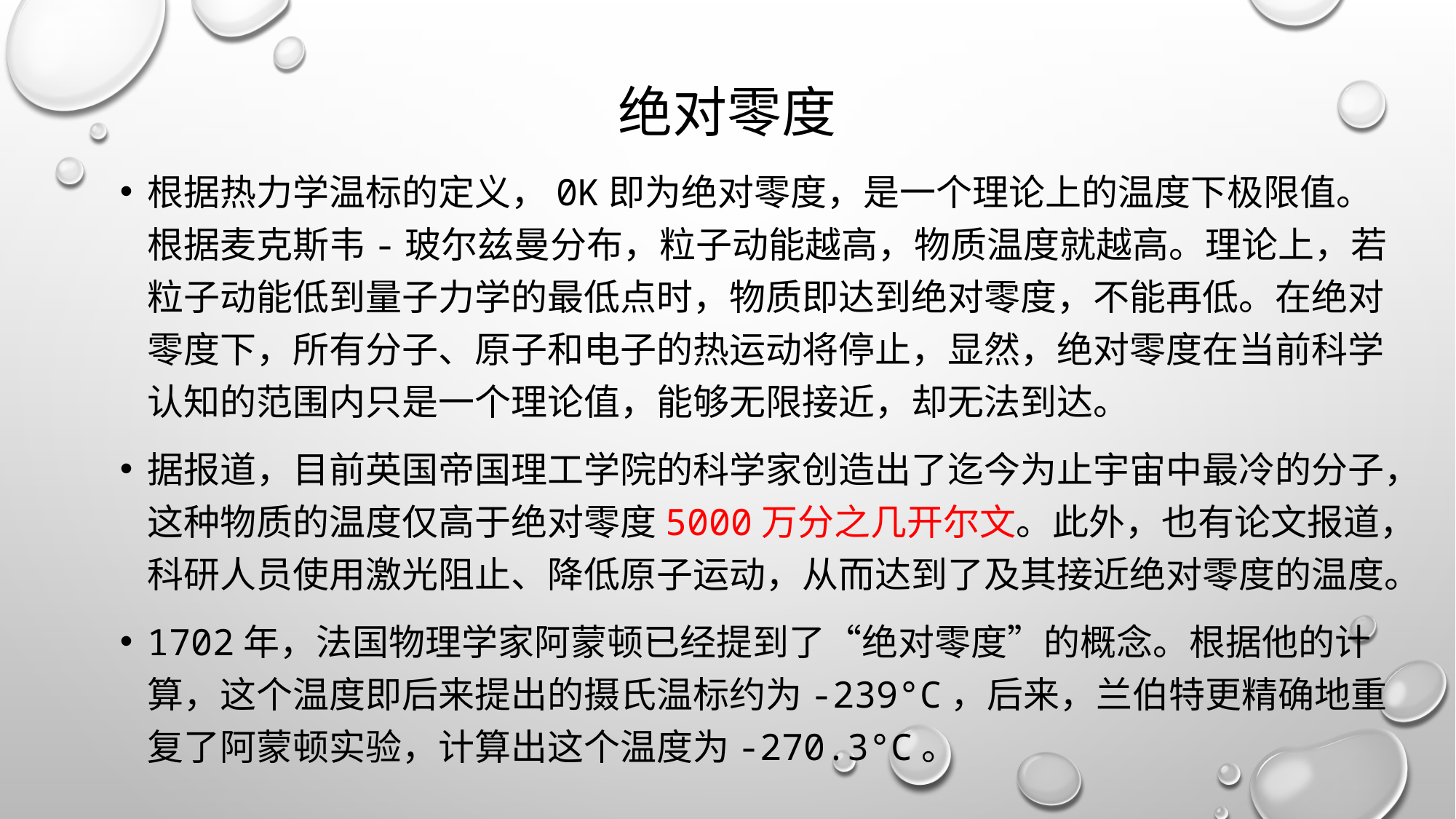

# 绝对零度
根据热力学温标的定义，0K即为绝对零度，是一个理论上的温度下极限值。根据麦克斯韦-玻尔兹曼分布，粒子动能越高，物质温度就越高。理论上，若粒子动能低到量子力学的最低点时，物质即达到绝对零度，不能再低。在绝对零度下，所有分子、原子和电子的热运动将停止，显然，绝对零度在当前科学认知的范围内只是一个理论值，能够无限接近，却无法到达。
据报道，目前英国帝国理工学院的科学家创造出了迄今为止宇宙中最冷的分子，这种物质的温度仅高于绝对零度5000万分之几开尔文。此外，也有论文报道，科研人员使用激光阻止、降低原子运动，从而达到了及其接近绝对零度的温度。
1702年，法国物理学家阿蒙顿已经提到了“绝对零度”的概念。根据他的计算，这个温度即后来提出的摄氏温标约为-239°C，后来，兰伯特更精确地重复了阿蒙顿实验，计算出这个温度为-270.3°C。